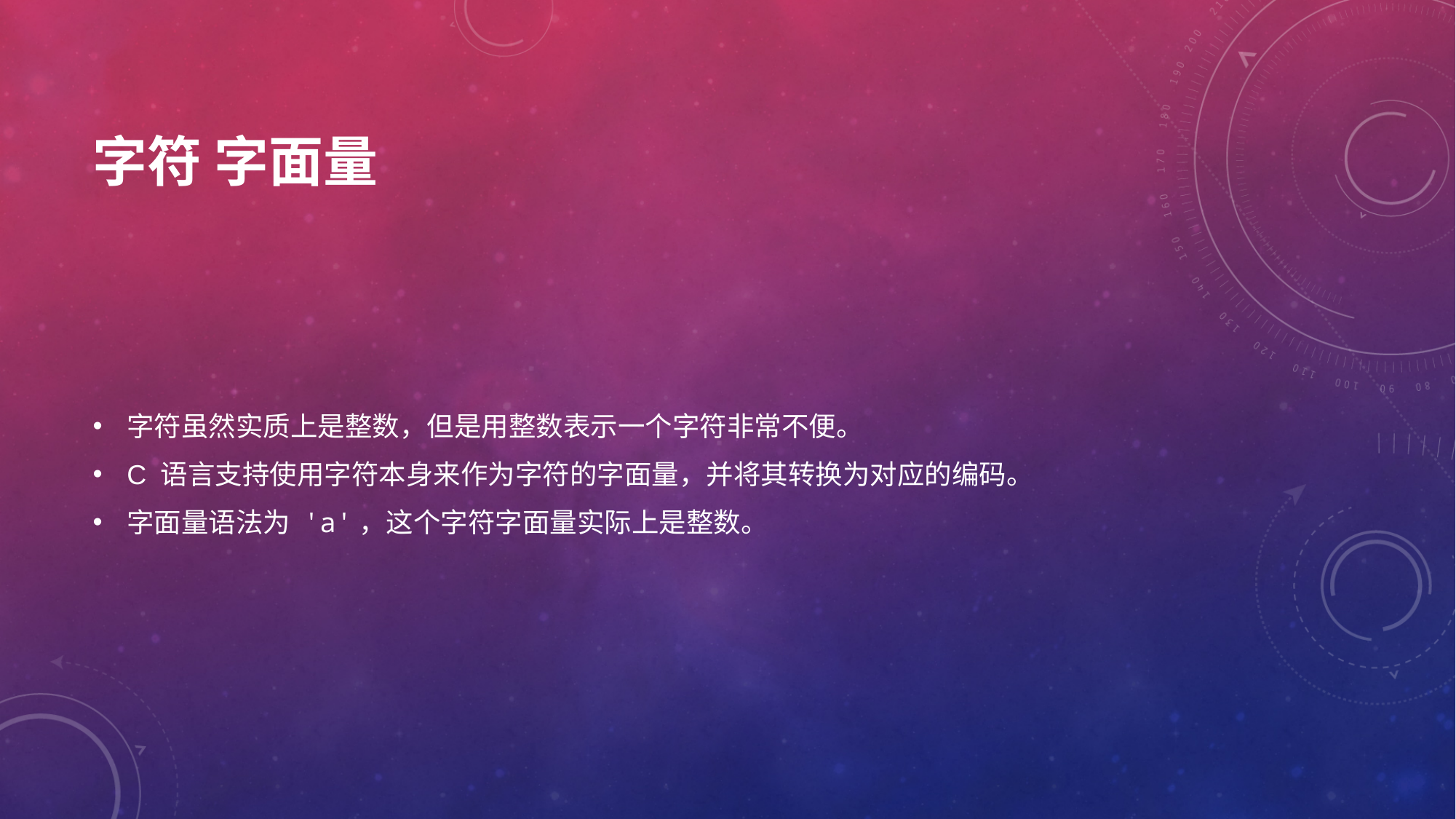

# 字符 字面量
字符虽然实质上是整数，但是用整数表示一个字符非常不便。
C 语言支持使用字符本身来作为字符的字面量，并将其转换为对应的编码。
字面量语法为 'a'，这个字符字面量实际上是整数。